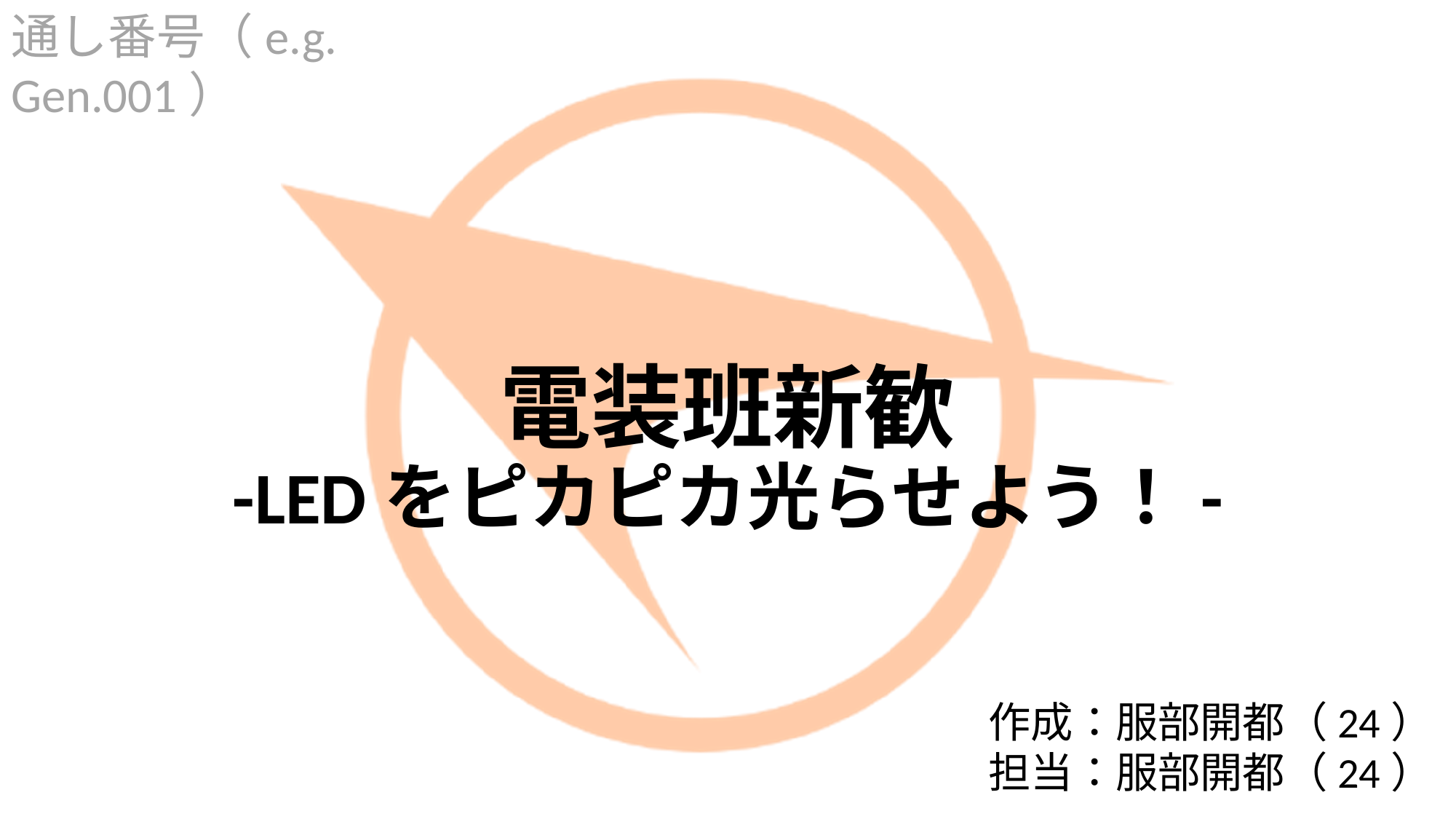

通し番号（e.g. Gen.001）
# 電装班新歓 -LEDをピカピカ光らせよう！-
作成：服部開都（24）
担当：服部開都（24）